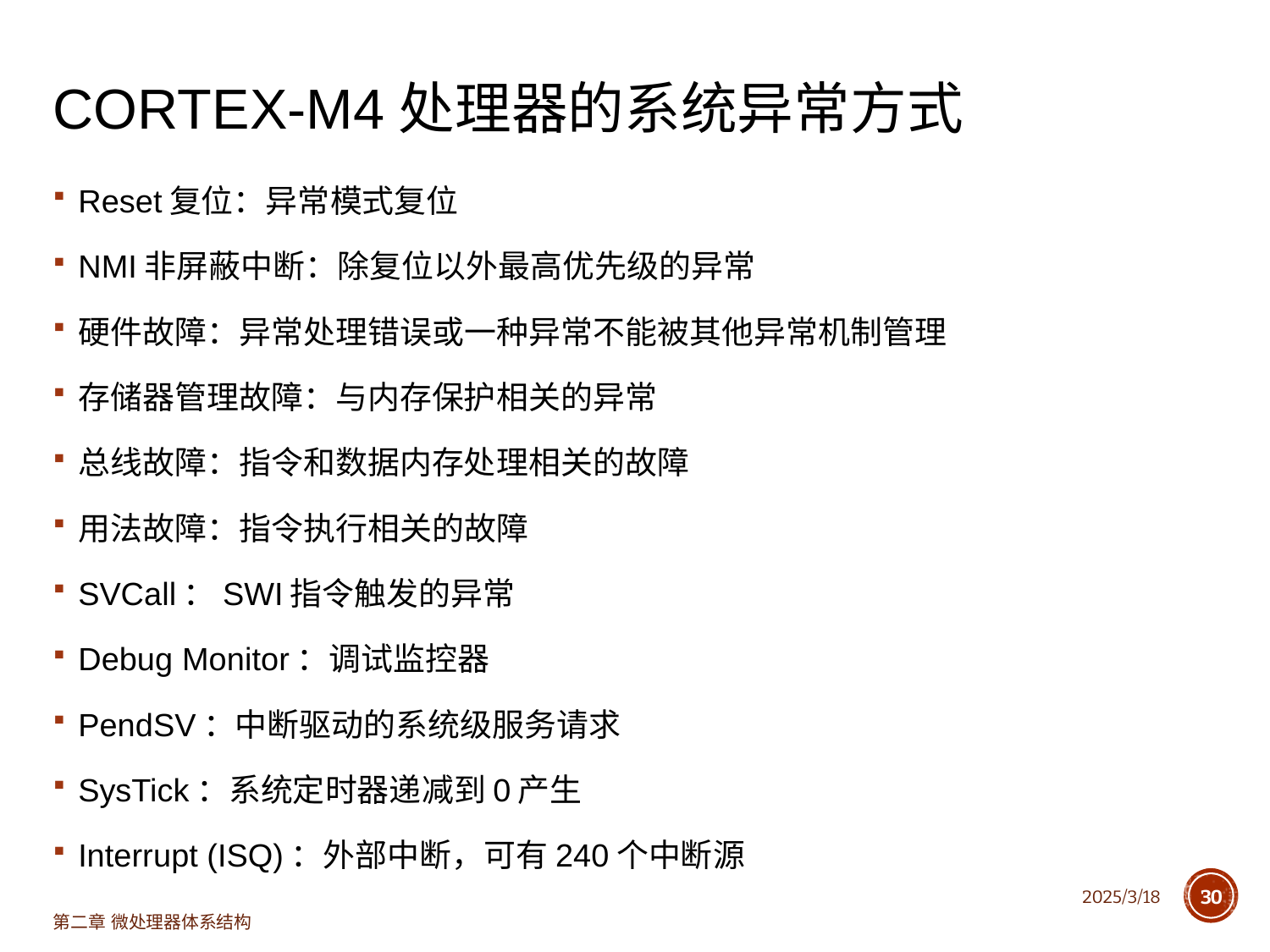

# Cortex-M4处理器的系统异常方式
Reset复位：异常模式复位
NMI非屏蔽中断：除复位以外最高优先级的异常
硬件故障：异常处理错误或一种异常不能被其他异常机制管理
存储器管理故障：与内存保护相关的异常
总线故障：指令和数据内存处理相关的故障
用法故障：指令执行相关的故障
SVCall：SWI指令触发的异常
Debug Monitor：调试监控器
PendSV：中断驱动的系统级服务请求
SysTick：系统定时器递减到0产生
Interrupt (ISQ)：外部中断，可有240个中断源
2025/3/18
30
第二章 微处理器体系结构